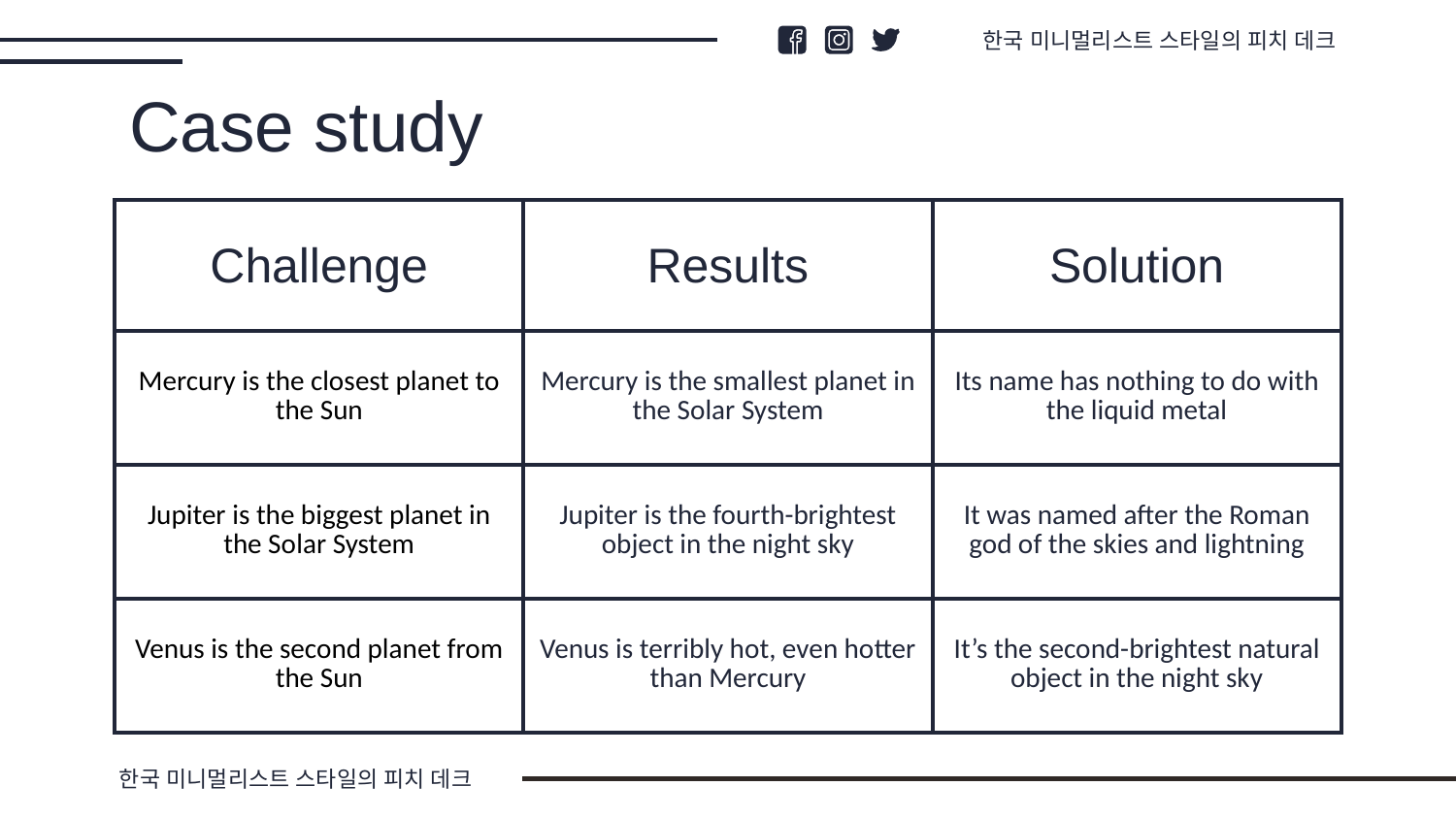

한국 미니멀리스트 스타일의 피치 데크

# Case study
| Challenge | Results | Solution |
| --- | --- | --- |
| Mercury is the closest planet to the Sun | Mercury is the smallest planet in the Solar System | Its name has nothing to do with the liquid metal |
| Jupiter is the biggest planet in the Solar System | Jupiter is the fourth-brightest object in the night sky | It was named after the Roman god of the skies and lightning |
| Venus is the second planet from the Sun | Venus is terribly hot, even hotter than Mercury | It’s the second-brightest natural object in the night sky |
한국 미니멀리스트 스타일의 피치 데크